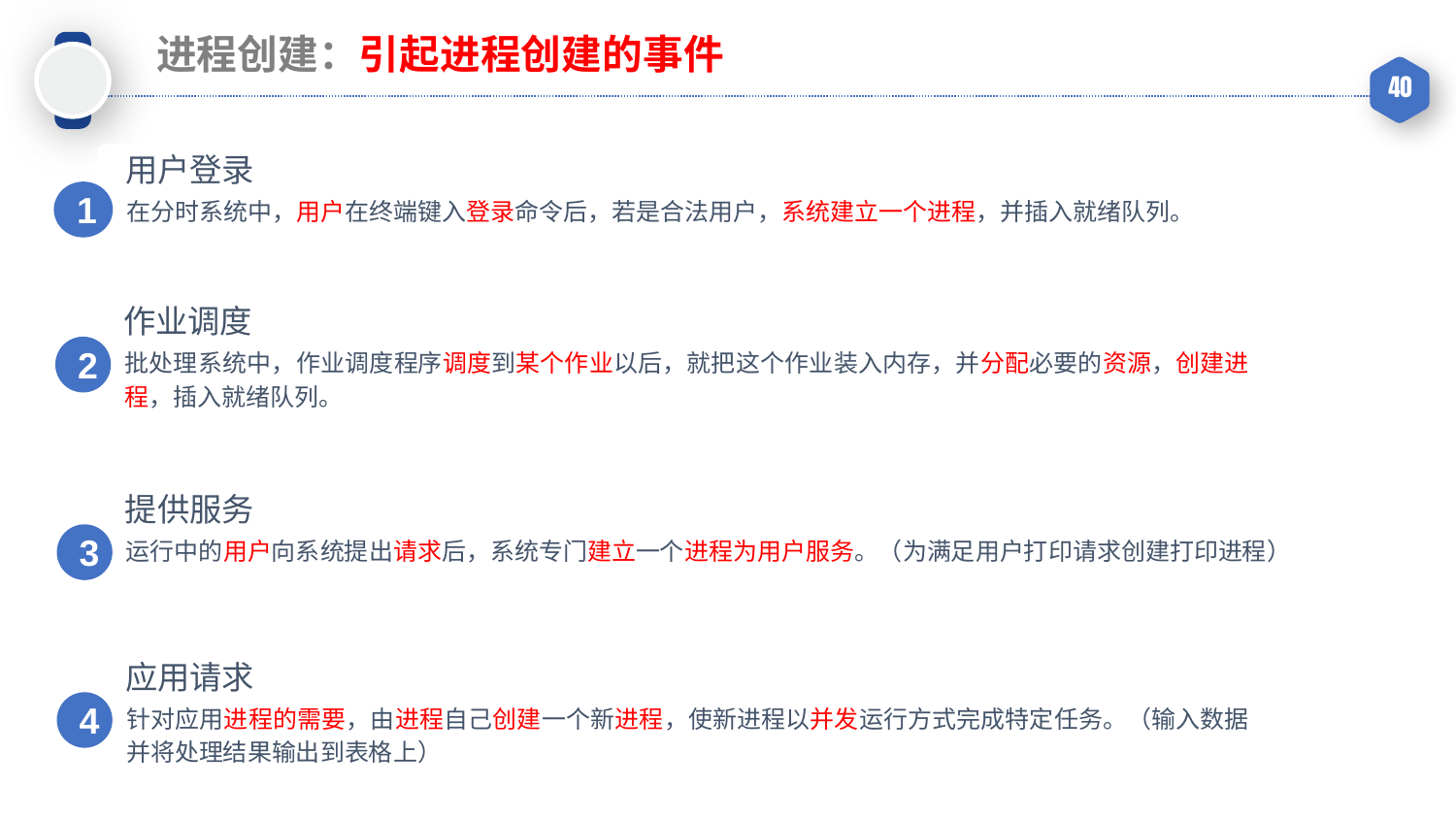

进程创建：引起进程创建的事件
用户登录
1
在分时系统中，用户在终端键入登录命令后，若是合法用户，系统建立一个进程，并插入就绪队列。

进程家族
作业调度
2
批处理系统中，作业调度程序调度到某个作业以后，就把这个作业装入内存，并分配必要的资源，创建进程，插入就绪队列。
提供服务
3
运行中的用户向系统提出请求后，系统专门建立一个进程为用户服务。（为满足用户打印请求创建打印进程）
应用请求
4
针对应用进程的需要，由进程自己创建一个新进程，使新进程以并发运行方式完成特定任务。（输入数据并将处理结果输出到表格上）